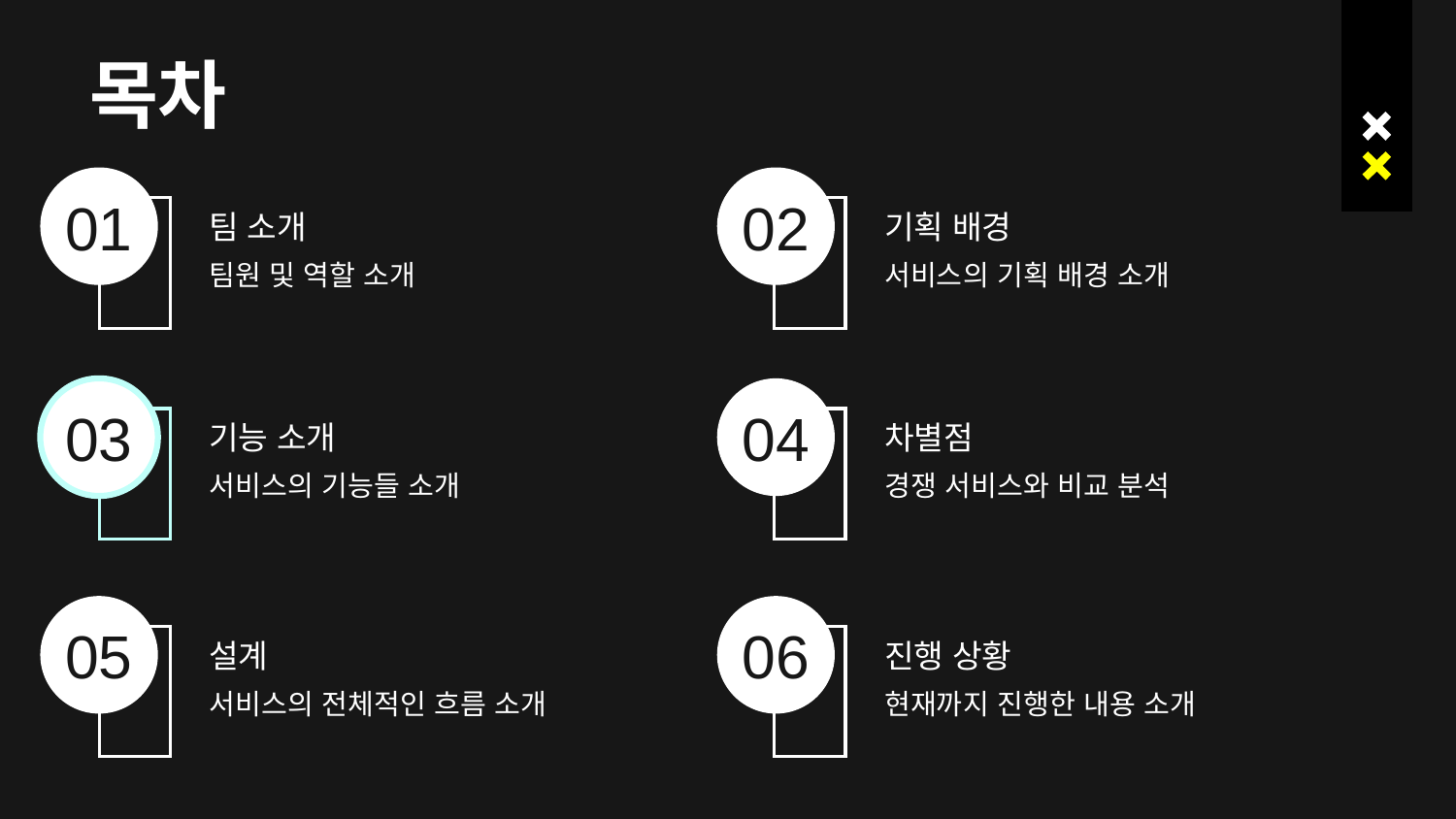

# 목차

01
02

팀 소개

기획 배경
팀원 및 역할 소개
서비스의 기획 배경 소개

03
04

기능 소개

차별점
서비스의 기능들 소개
경쟁 서비스와 비교 분석

05
06

설계

진행 상황
서비스의 전체적인 흐름 소개
현재까지 진행한 내용 소개